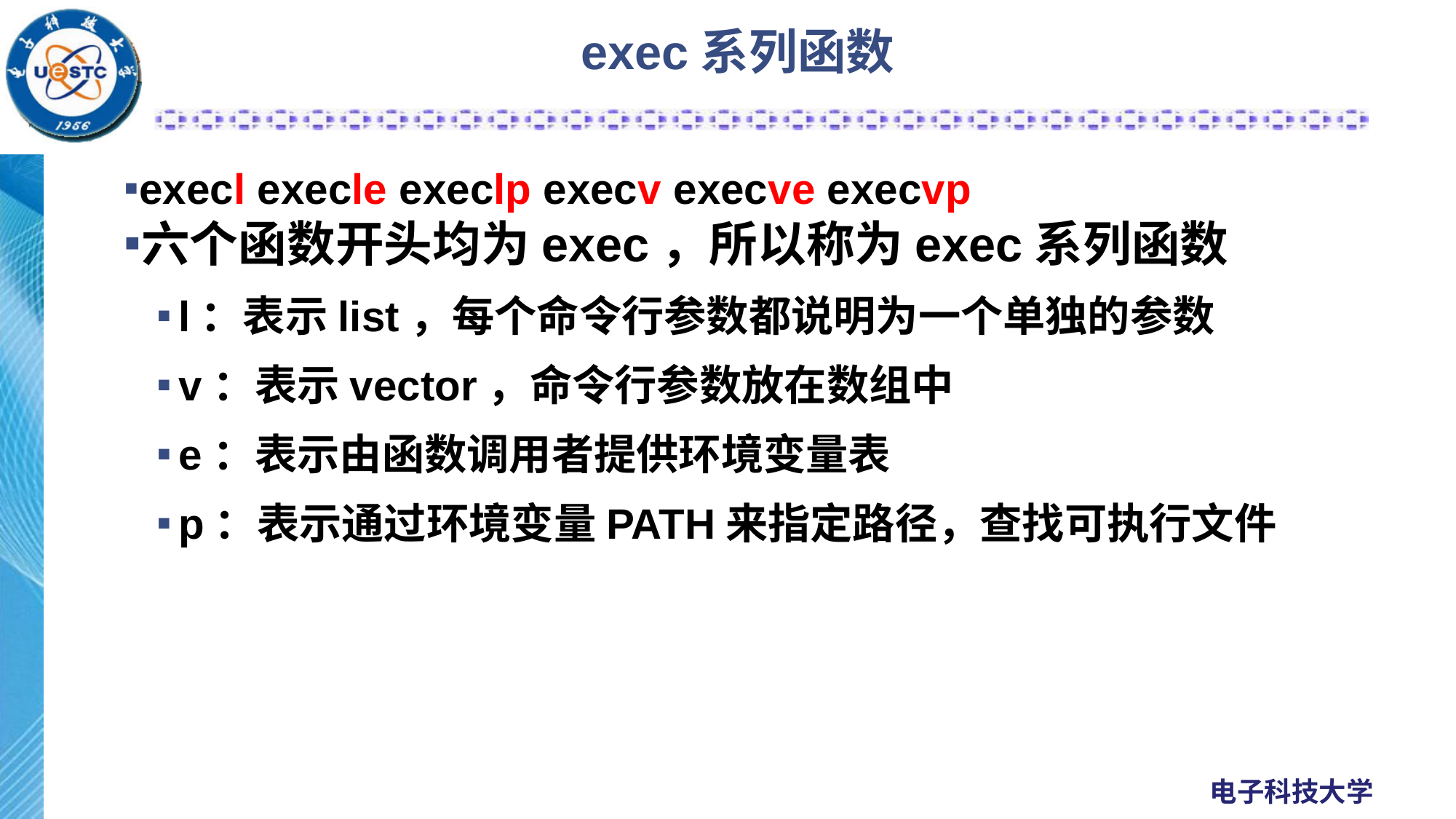

# exec系列函数
execl execle execlp execv execve execvp
六个函数开头均为exec，所以称为exec系列函数
l：表示list，每个命令行参数都说明为一个单独的参数
v：表示vector，命令行参数放在数组中
e：表示由函数调用者提供环境变量表
p：表示通过环境变量PATH来指定路径，查找可执行文件